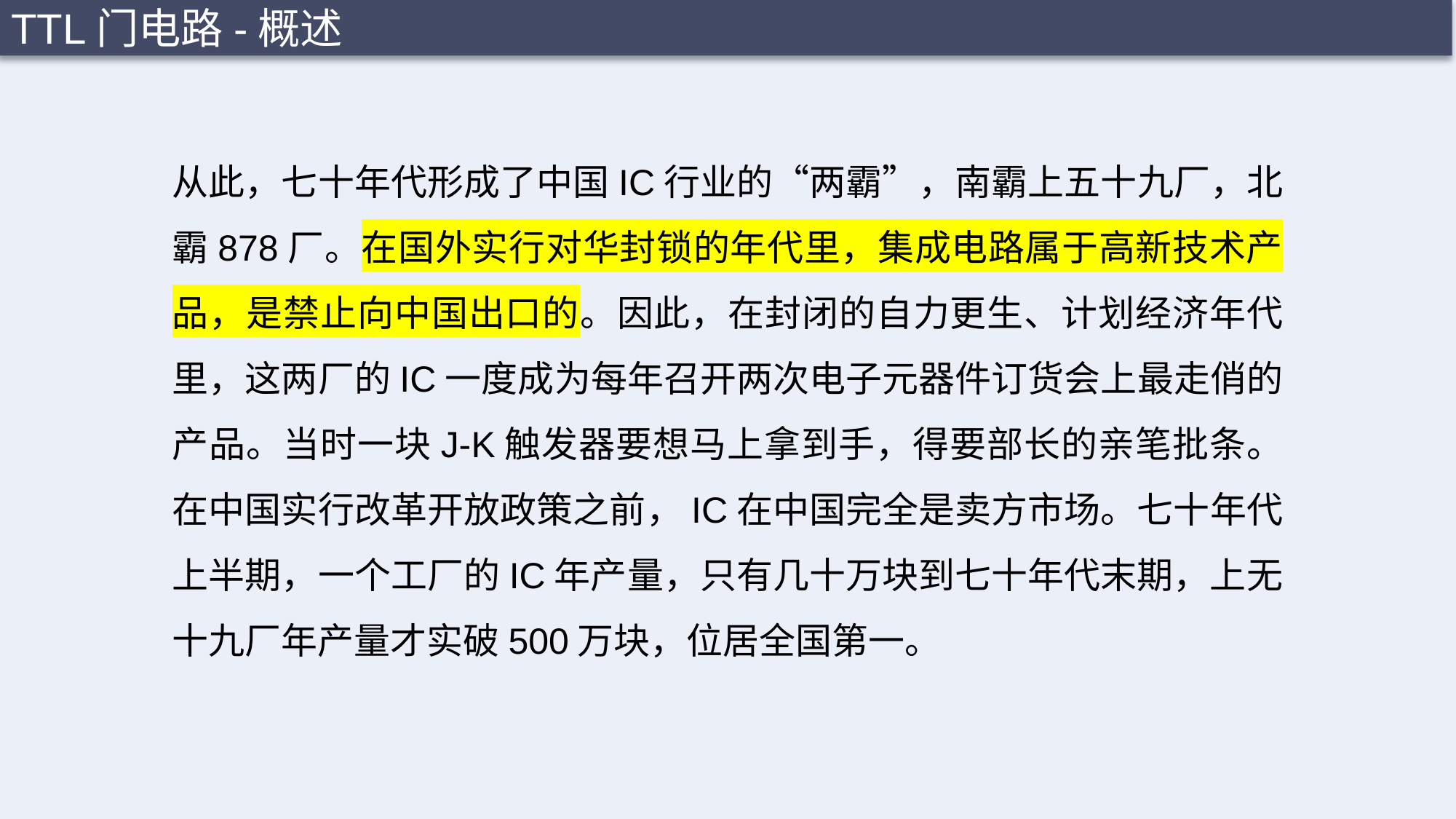

TTL门电路-概述
从此，七十年代形成了中国IC行业的“两霸”，南霸上五十九厂，北霸878厂。在国外实行对华封锁的年代里，集成电路属于高新技术产品，是禁止向中国出口的。因此，在封闭的自力更生、计划经济年代里，这两厂的IC一度成为每年召开两次电子元器件订货会上最走俏的产品。当时一块J-K触发器要想马上拿到手，得要部长的亲笔批条。在中国实行改革开放政策之前，IC在中国完全是卖方市场。七十年代上半期，一个工厂的IC年产量，只有几十万块到七十年代末期，上无十九厂年产量才实破500万块，位居全国第一。